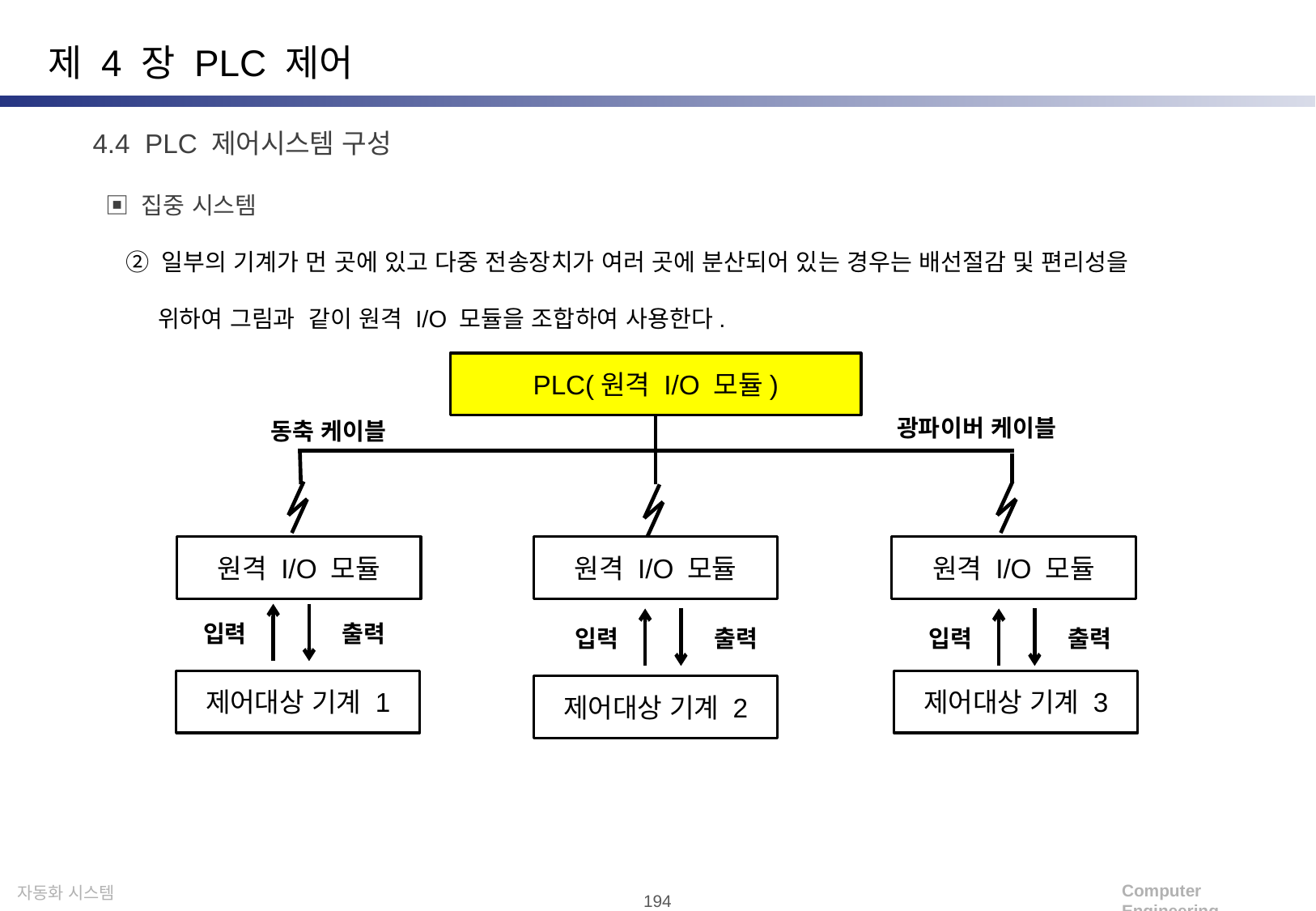

제 4 장 PLC 제어
4.4  PLC 제어시스템 구성
▣ 집중 시스템
   ② 일부의 기계가 먼 곳에 있고 다중 전송장치가 여러 곳에 분산되어 있는 경우는 배선절감 및 편리성을
       위하여 그림과  같이 원격 I/O 모듈을 조합하여 사용한다.
PLC(원격 I/O 모듈)
광파이버 케이블
동축 케이블
원격 I/O 모듈
원격 I/O 모듈
원격 I/O 모듈
입력
출력
입력
출력
입력
출력
제어대상 기계 1
제어대상 기계 3
제어대상 기계 2